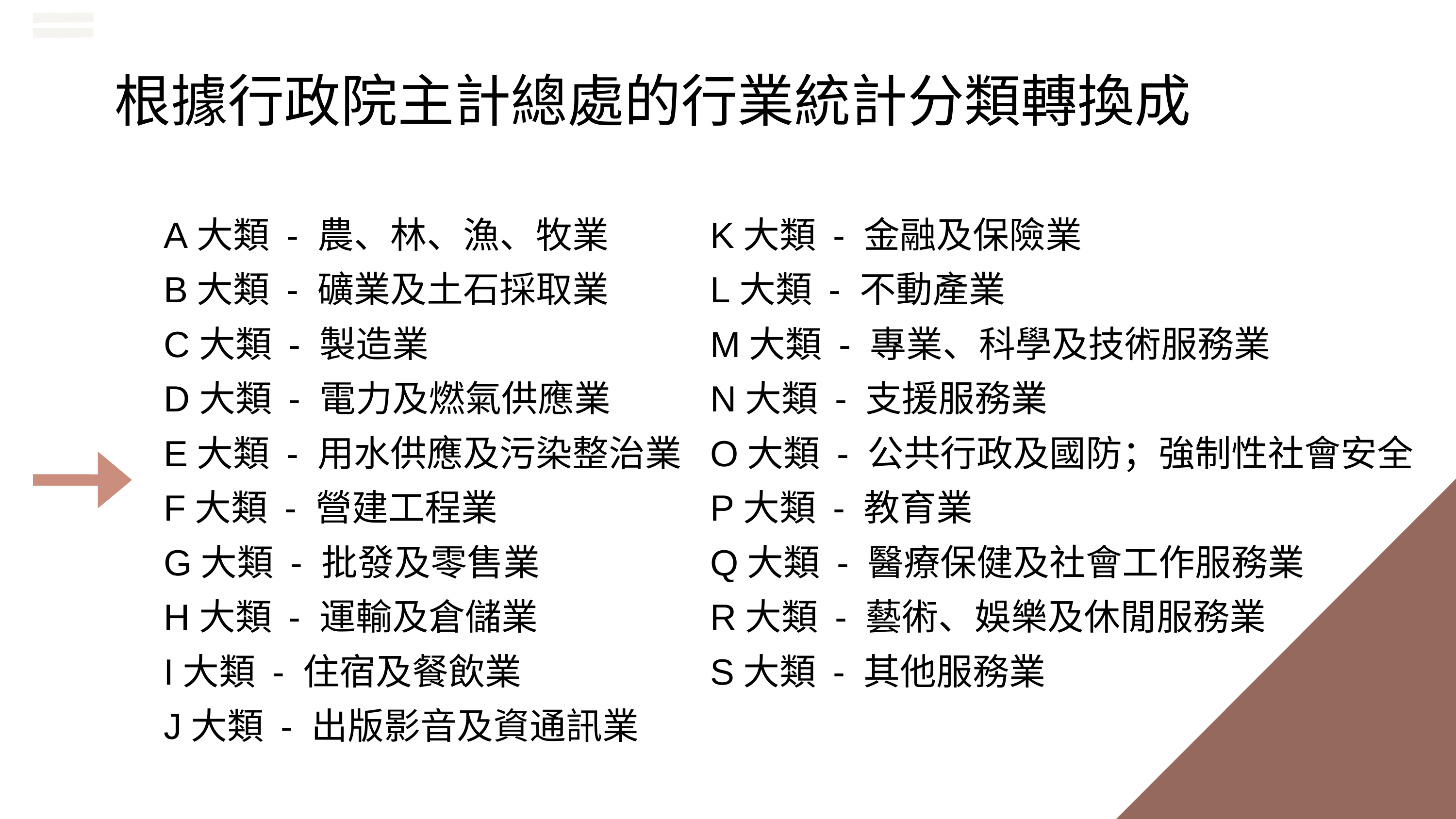

根據行政院主計總處的行業統計分類轉換成

A大類 - 農、林、漁、牧業
B大類 - 礦業及土石採取業
C大類 - 製造業
D大類 - 電力及燃氣供應業
E大類 - 用水供應及污染整治業
F大類 - 營建工程業
G大類 - 批發及零售業
H大類 - 運輸及倉儲業
I大類 - 住宿及餐飲業
J大類 - 出版影音及資通訊業
K大類 - 金融及保險業
L大類 - 不動產業
M大類 - 專業、科學及技術服務業
N大類 - 支援服務業
O大類 - 公共行政及國防；強制性社會安全
P大類 - 教育業
Q大類 - 醫療保健及社會工作服務業
R大類 - 藝術、娛樂及休閒服務業
S大類 - 其他服務業